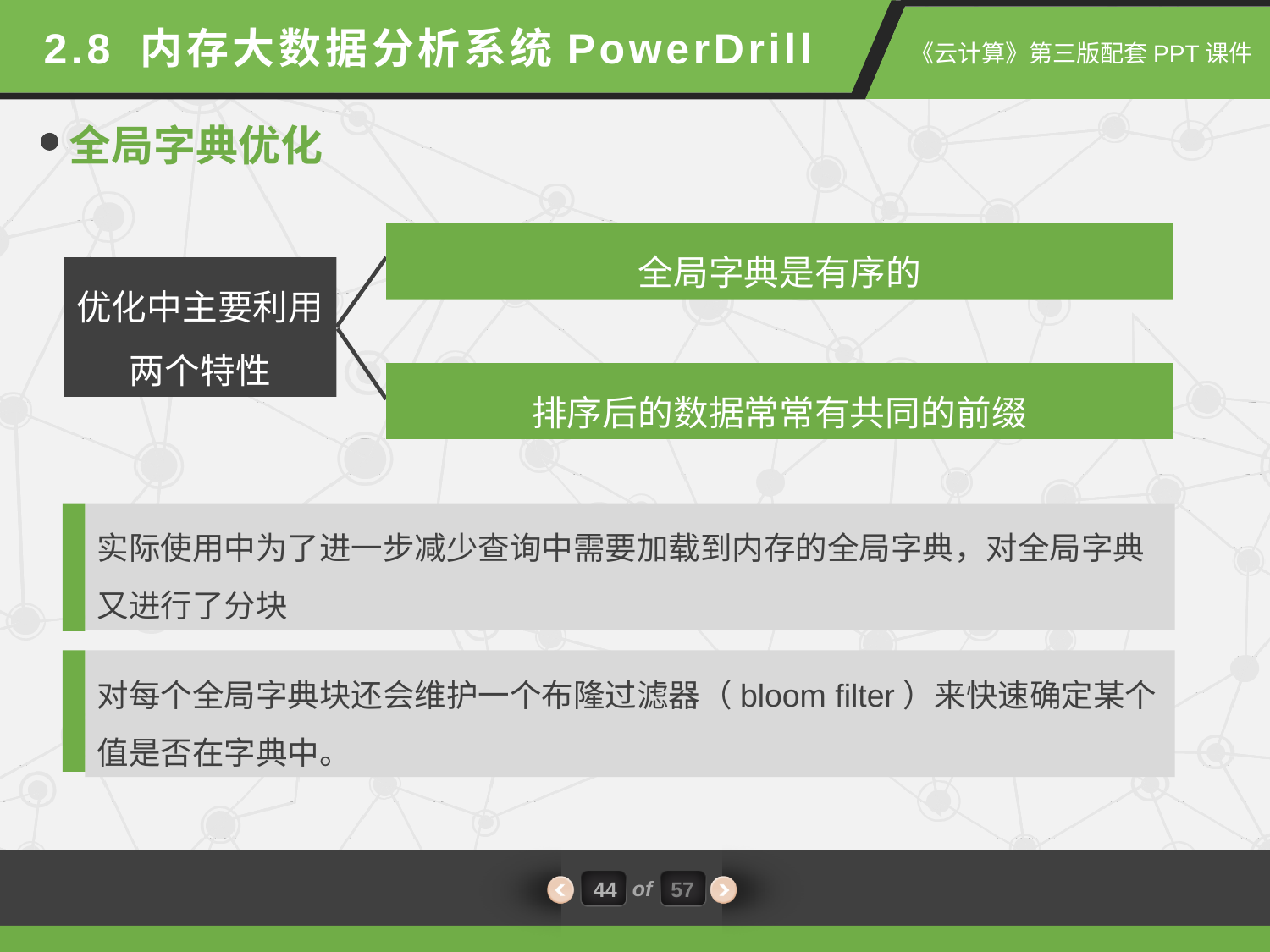

2.8 内存大数据分析系统PowerDrill
全局字典优化

全局字典是有序的
优化中主要利用
两个特性
排序后的数据常常有共同的前缀

实际使用中为了进一步减少查询中需要加载到内存的全局字典，对全局字典又进行了分块

对每个全局字典块还会维护一个布隆过滤器（bloom filter）来快速确定某个值是否在字典中。
44